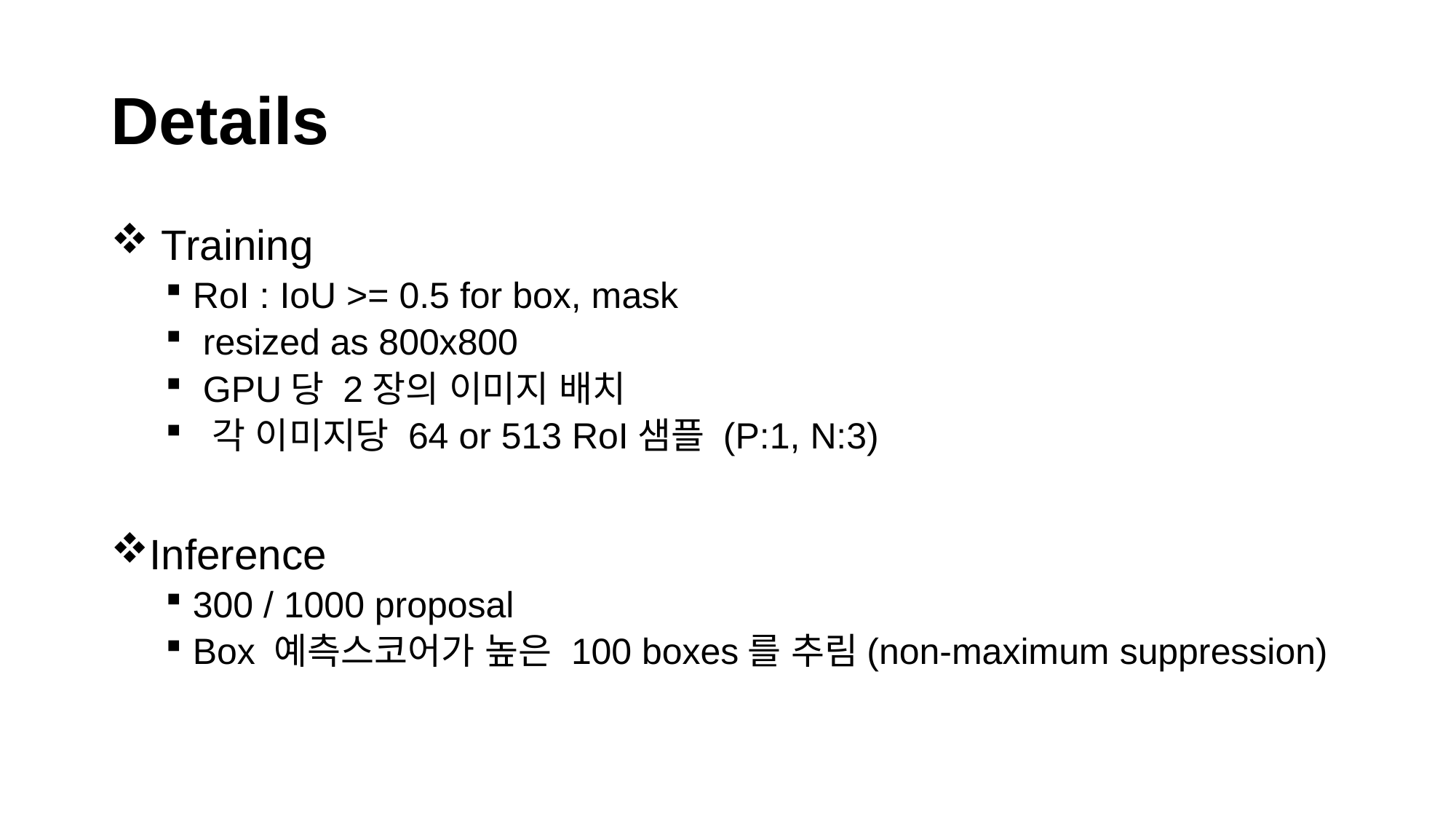

# Details
 Training
RoI : IoU >= 0.5 for box, mask
 resized as 800x800
 GPU당 2장의 이미지 배치
 각 이미지당 64 or 513 RoI샘플 (P:1, N:3)

Inference
300 / 1000 proposal
Box 예측스코어가 높은 100 boxes를 추림(non-maximum suppression)